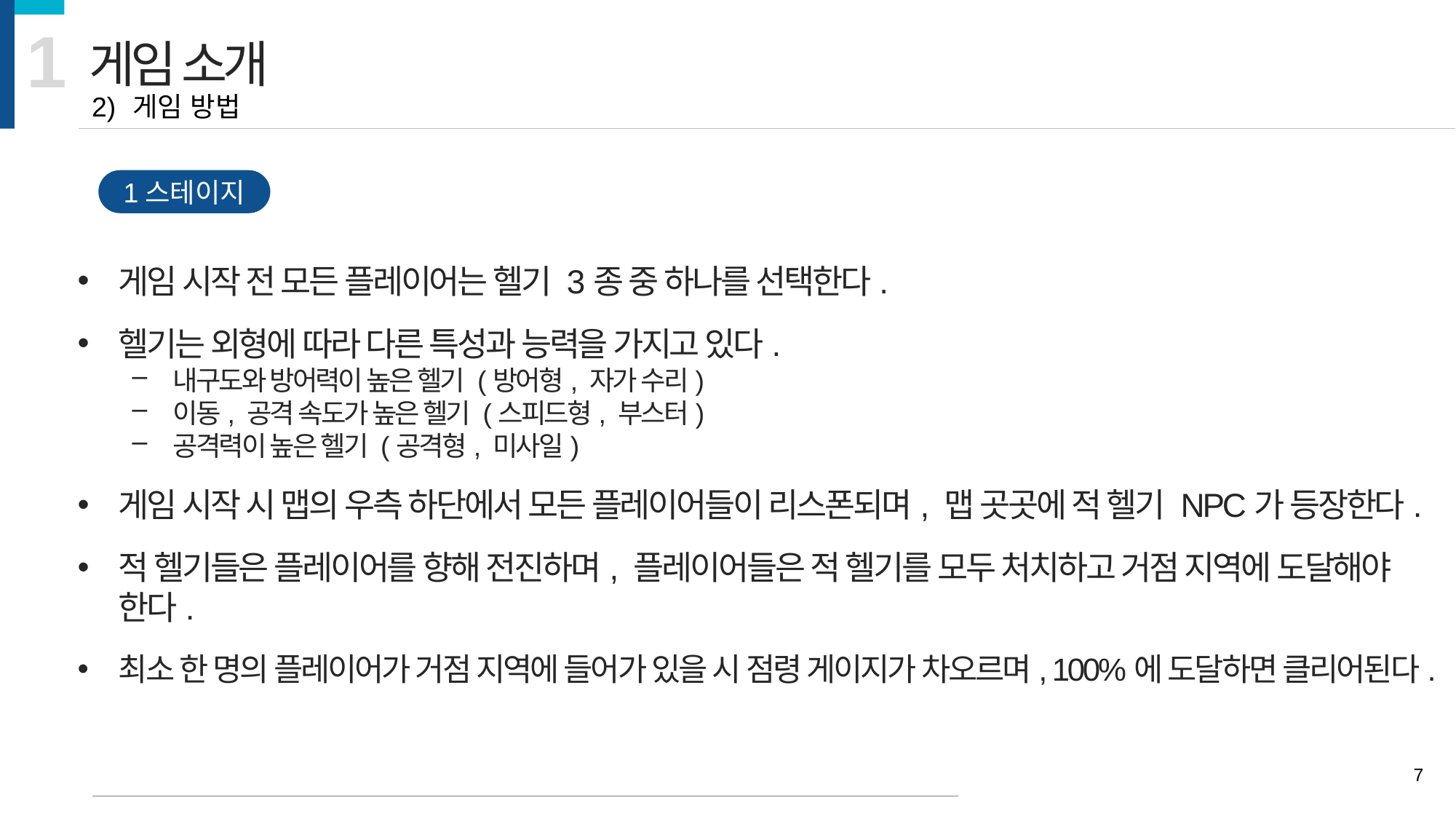

1
게임 소개
게임 방법
1스테이지
게임 시작 전 모든 플레이어는 헬기 3종 중 하나를 선택한다.
헬기는 외형에 따라 다른 특성과 능력을 가지고 있다.
내구도와 방어력이 높은 헬기 (방어형, 자가 수리)
이동, 공격 속도가 높은 헬기 (스피드형, 부스터)
공격력이 높은 헬기 (공격형, 미사일)
게임 시작 시 맵의 우측 하단에서 모든 플레이어들이 리스폰되며, 맵 곳곳에 적 헬기 NPC가 등장한다.
적 헬기들은 플레이어를 향해 전진하며, 플레이어들은 적 헬기를 모두 처치하고 거점 지역에 도달해야 한다.
최소 한 명의 플레이어가 거점 지역에 들어가 있을 시 점령 게이지가 차오르며, 100%에 도달하면 클리어된다.
7